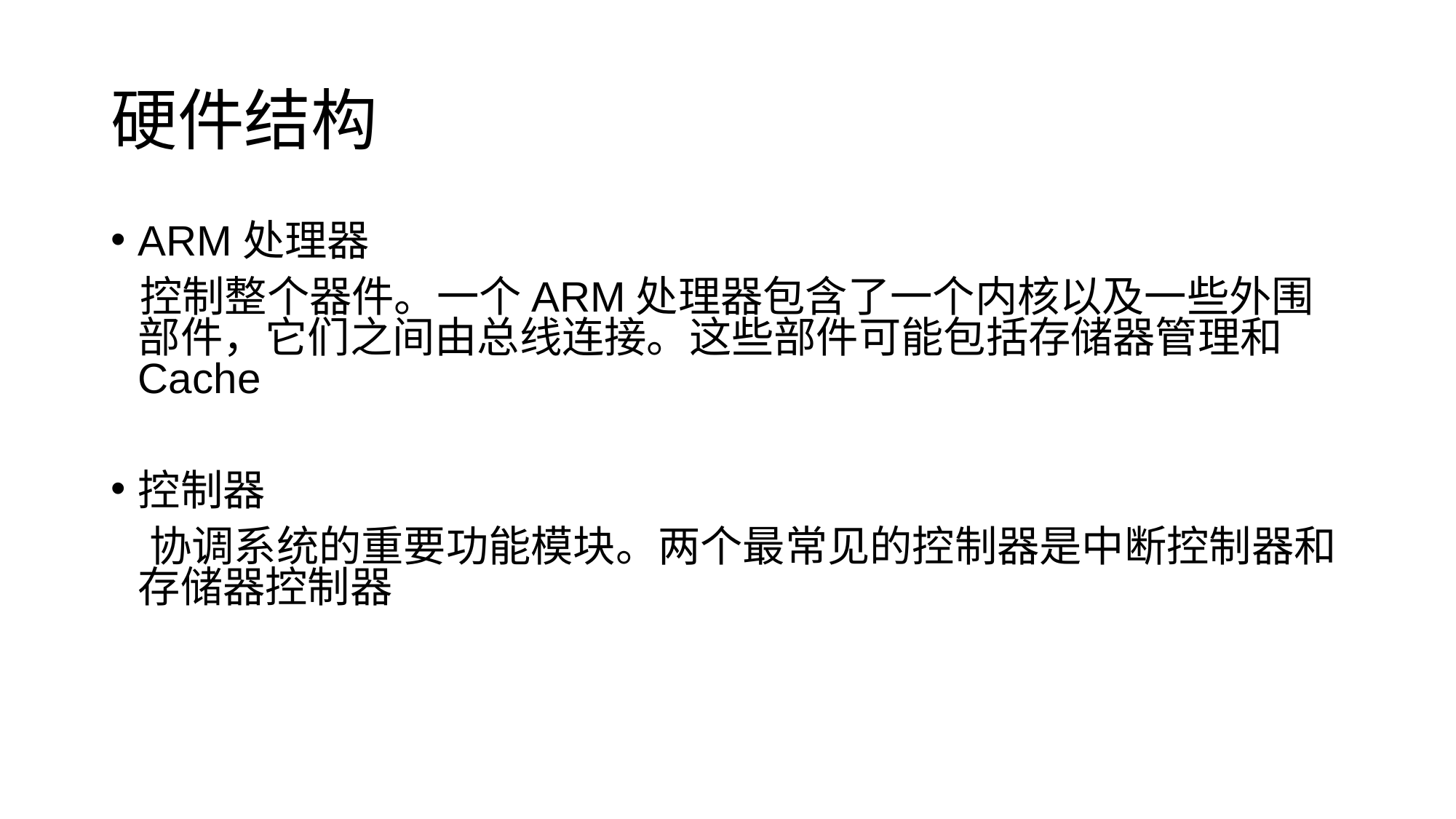

# 硬件结构
ARM处理器
  控制整个器件。一个ARM处理器包含了一个内核以及一些外围部件，它们之间由总线连接。这些部件可能包括存储器管理和Cache

控制器
   协调系统的重要功能模块。两个最常见的控制器是中断控制器和存储器控制器